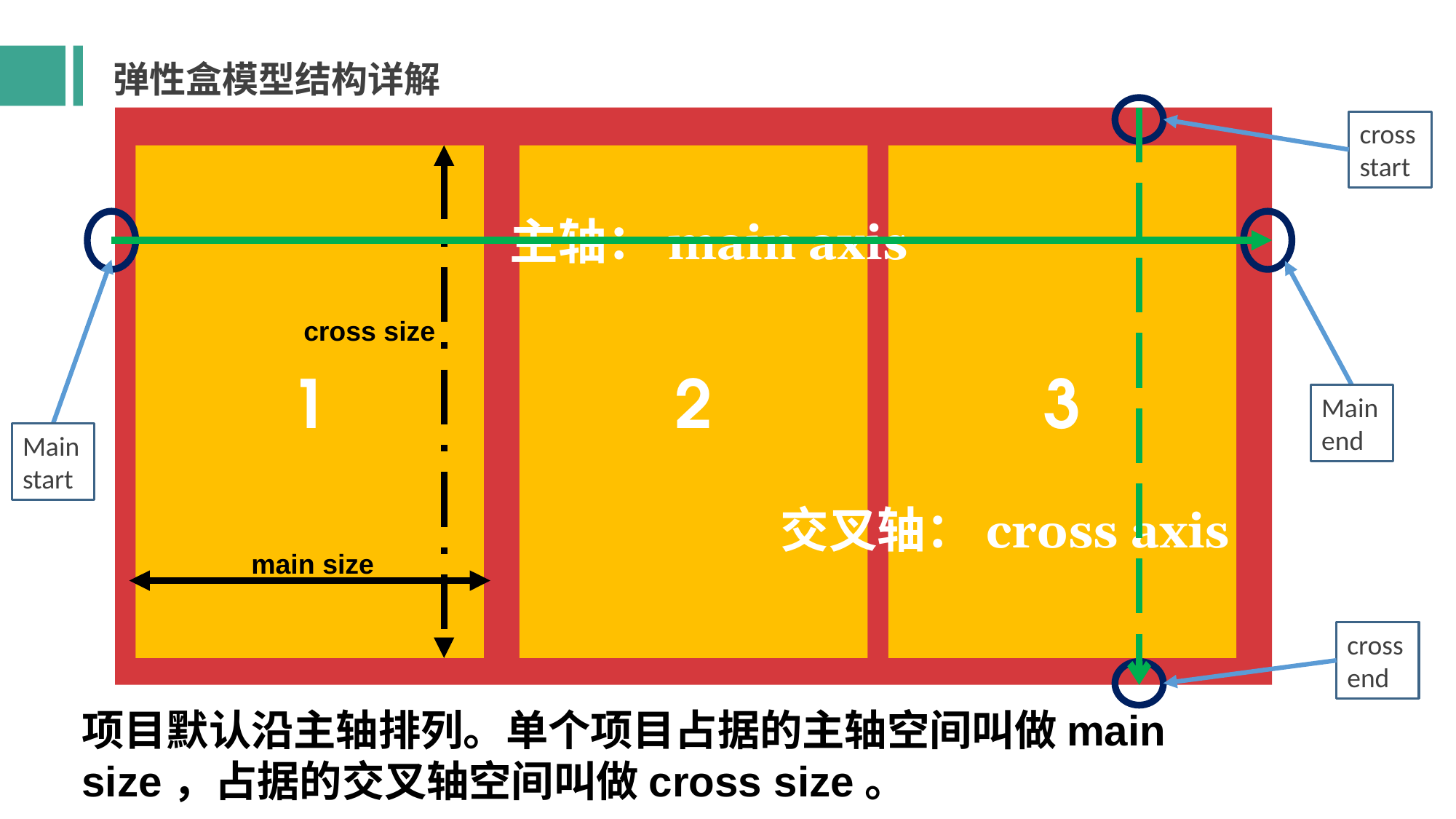

弹性盒模型结构详解

crossstart
1
2
3
主轴：main axis

cross size
Main
end
Main
start
交叉轴：cross axis
main size
crossend

项目默认沿主轴排列。单个项目占据的主轴空间叫做main size，占据的交叉轴空间叫做cross size。